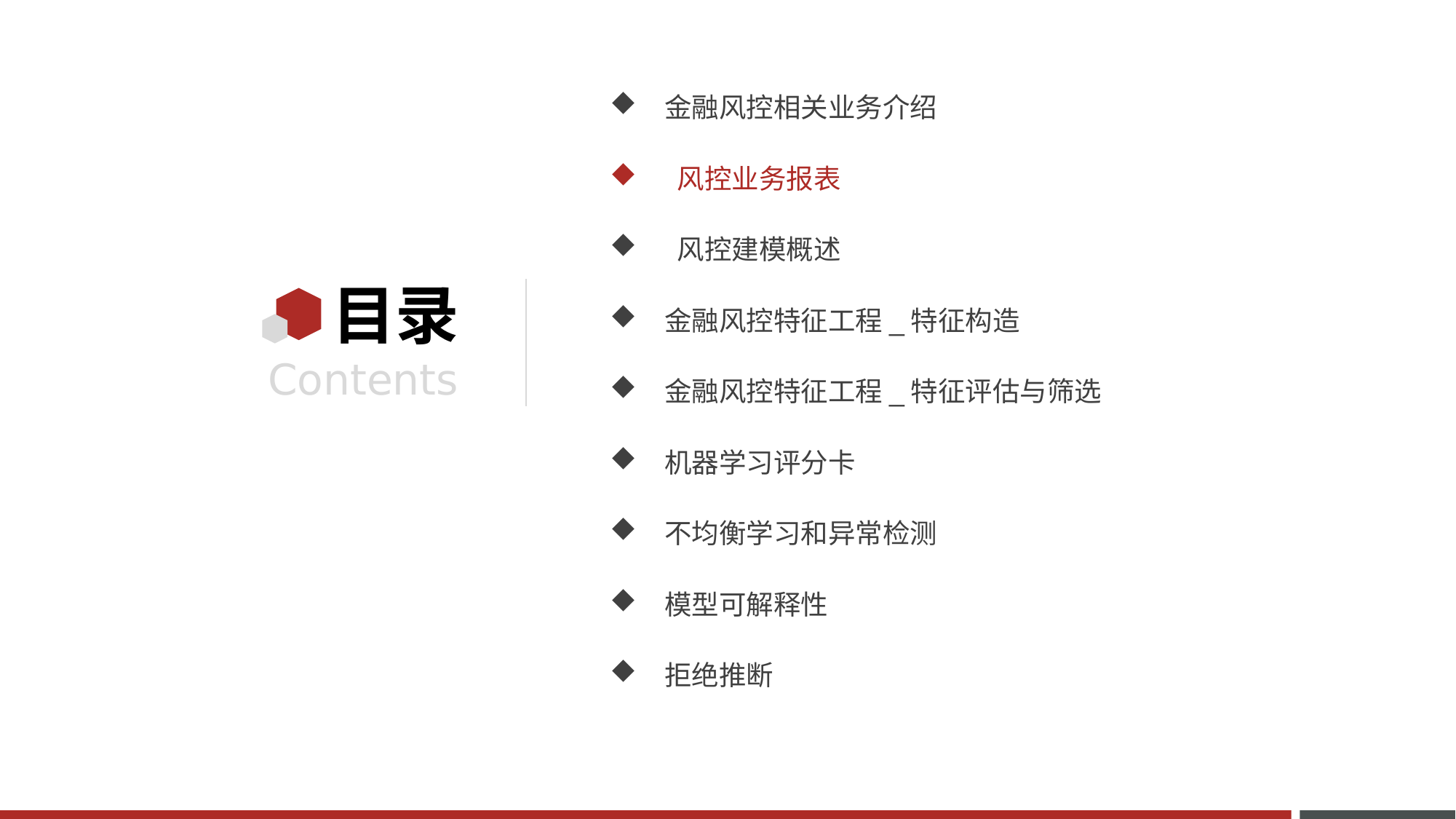

金融风控相关业务介绍
 风控业务报表
 风控建模概述
金融风控特征工程_特征构造
金融风控特征工程_特征评估与筛选
机器学习评分卡
不均衡学习和异常检测
模型可解释性
拒绝推断